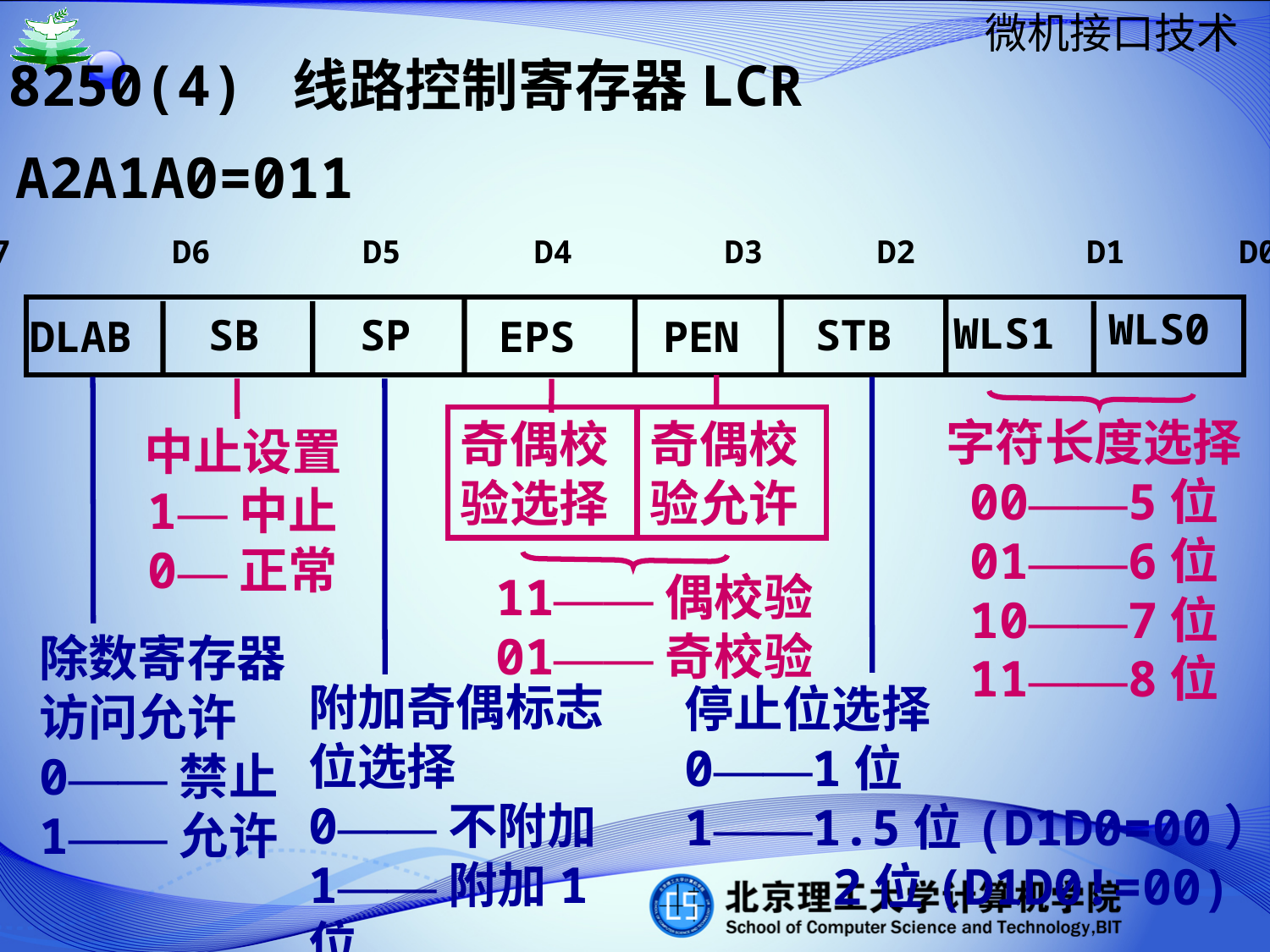

8250(4) 线路控制寄存器LCR
A2A1A0=011
D7    　　 D6        D5       D4        D3      D2         D1      D0
WLS0

WLS1

SB
SP
STB
DLAB
EPS
PEN

字符长度选择
00——5位
01——6位
10——7位
11——8位
奇偶校验选择
奇偶校验允许
中止设置
1—中止
0—正常

11——偶校验
01——奇校验
除数寄存器访问允许
0——禁止
1——允许
附加奇偶标志位选择
0——不附加
1——附加1位
停止位选择
0——1位
1——1.5位(D1D0=00）
     2位(D1D0!=00)